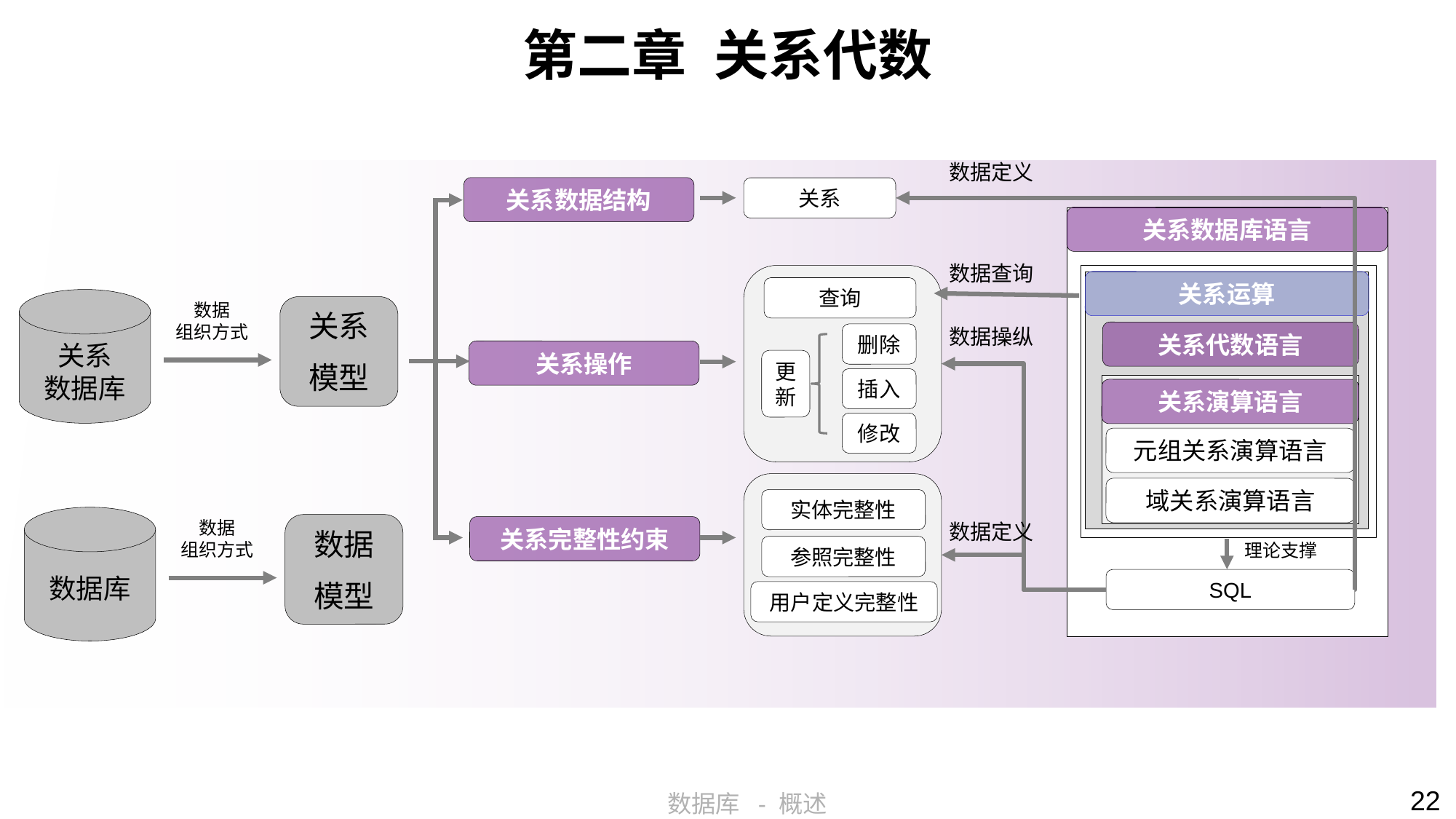

# 第二章 关系代数
数据定义
关系数据结构
关系
关系数据库语言

数据查询

关系运算

查询

数据
组织方式
关系
模型
数据操纵
关系代数语言
删除
关系
数据库

关系操作
更新
插入

关系演算语言
修改
元组关系演算语言

域关系演算语言
实体完整性

数据
组织方式
数据定义
数据
模型
关系完整性约束
理论支撑
参照完整性
数据库
SQL
用户定义完整性

22
数据库 - 概述